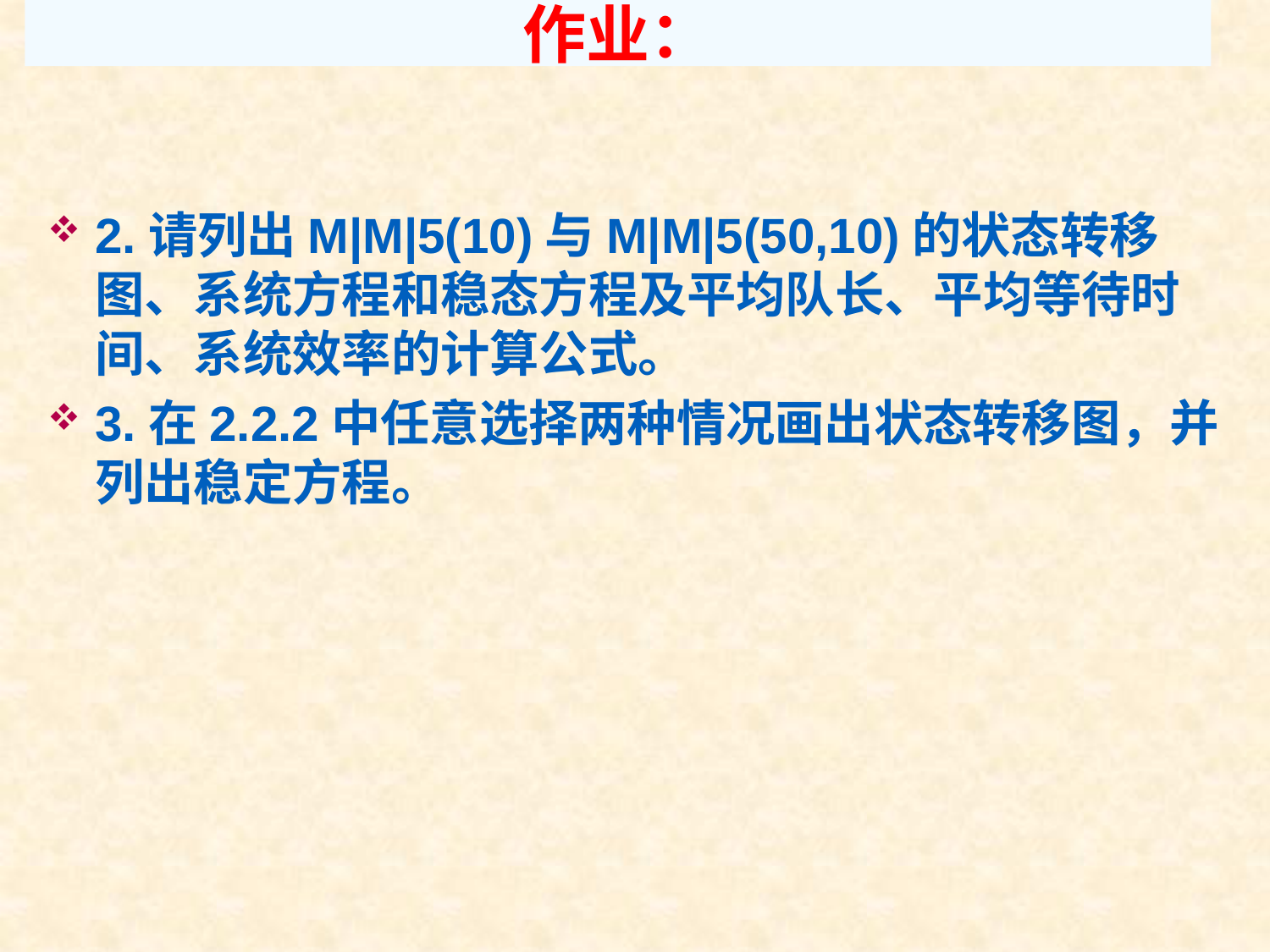

# 作业：

2.请列出M|M|5(10)与M|M|5(50,10)的状态转移图、系统方程和稳态方程及平均队长、平均等待时间、系统效率的计算公式。
3.在2.2.2中任意选择两种情况画出状态转移图，并列出稳定方程。